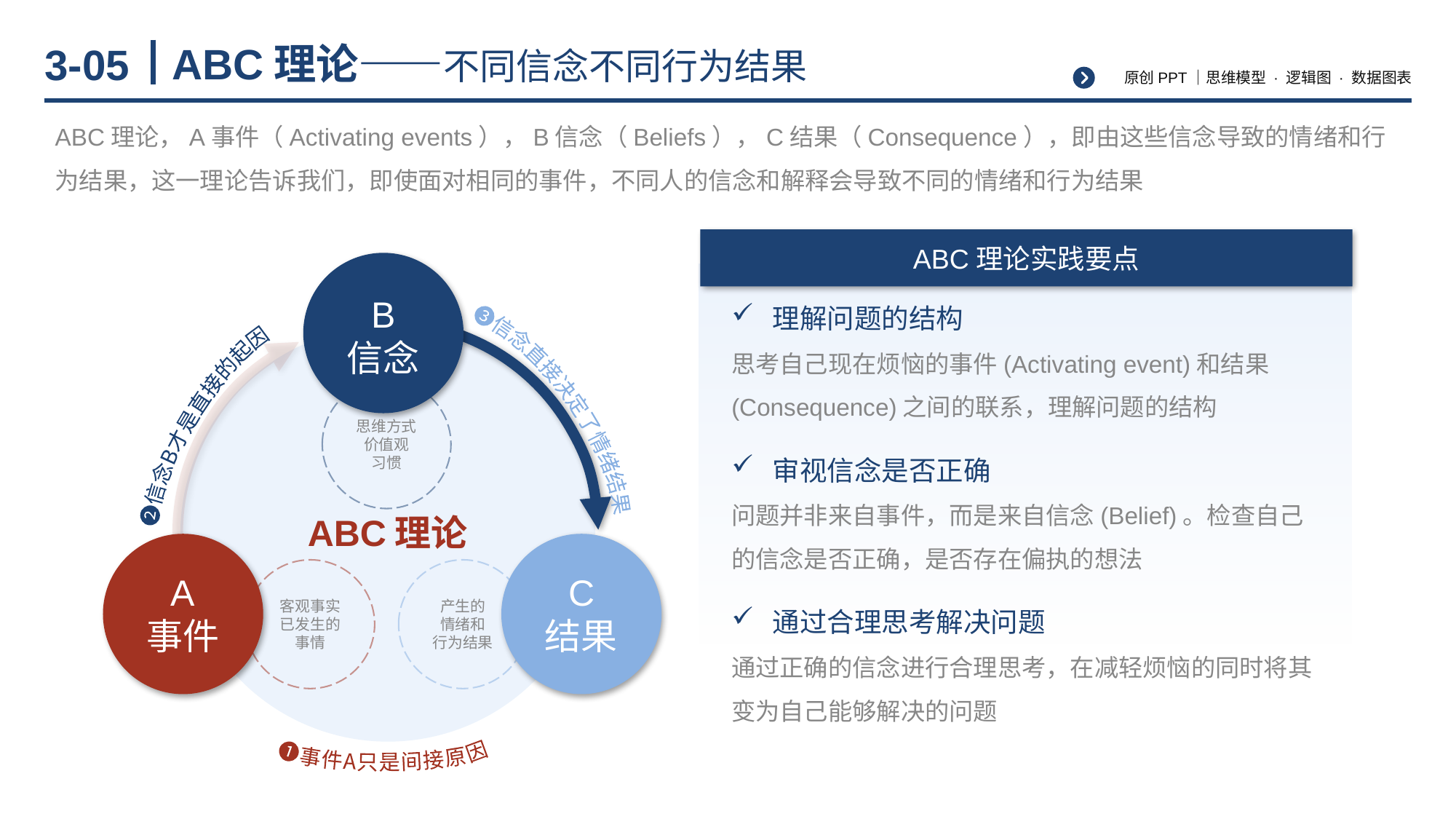

# ABC理论——不同信念不同行为结果
3-05
ABC理论，A事件（Activating events），B信念（Beliefs），C结果（Consequence），即由这些信念导致的情绪和行为结果，这一理论告诉我们，即使面对相同的事件，不同人的信念和解释会导致不同的情绪和行为结果
ABC理论实践要点

理解问题的结构
思考自己现在烦恼的事件(Activating event)和结果(Consequence)之间的联系，理解问题的结构
审视信念是否正确
问题并非来自事件，而是来自信念(Belief)。检查自己的信念是否正确，是否存在偏执的想法
通过合理思考解决问题
通过正确的信念进行合理思考，在减轻烦恼的同时将其变为自己能够解决的问题

B
信念

❸信念直接决定了情绪结果
思维方式
价值观
习惯
❷信念B才是直接的起因
ABC理论

客观事实
已发生的事情
产生的
情绪和
行为结果
A
事件
C
结果
❶事件A只是间接原因